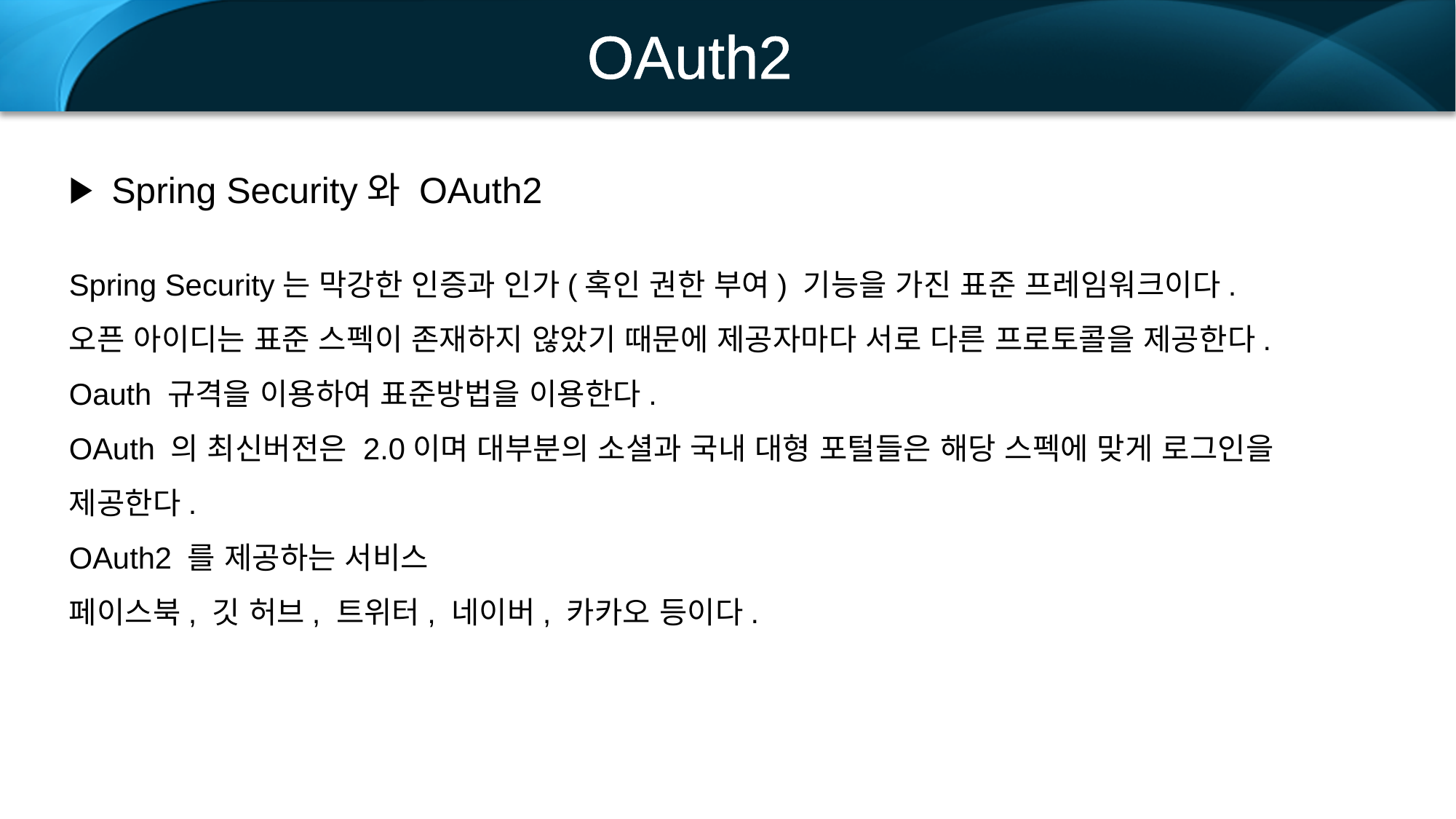

OAuth2
Spring Security와 OAuth2

Spring Security는 막강한 인증과 인가(혹인 권한 부여) 기능을 가진 표준 프레임워크이다.
오픈 아이디는 표준 스펙이 존재하지 않았기 때문에 제공자마다 서로 다른 프로토콜을 제공한다. Oauth 규격을 이용하여 표준방법을 이용한다.
OAuth 의 최신버전은 2.0이며 대부분의 소셜과 국내 대형 포털들은 해당 스펙에 맞게 로그인을 제공한다.
OAuth2 를 제공하는 서비스
페이스북, 깃 허브, 트위터, 네이버, 카카오 등이다.